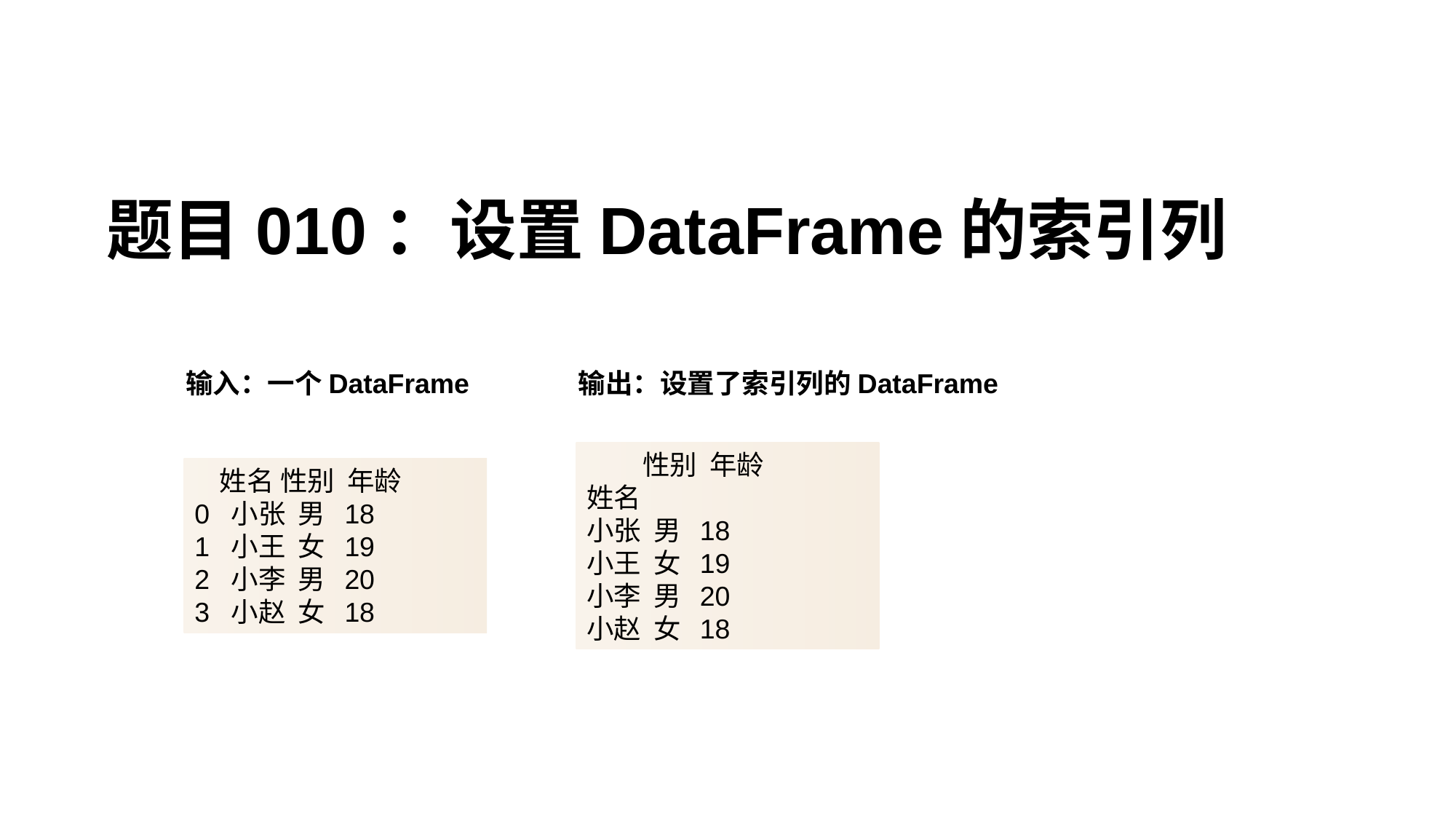

# 题目010：设置DataFrame的索引列
输入：一个DataFrame
输出：设置了索引列的DataFrame
        性别  年龄
姓名
小张  男  18
小王  女  19
小李  男  20
小赵  女  18
   姓名 性别  年龄
0  小张  男  18
1  小王  女  19
2  小李  男  20
3  小赵  女  18